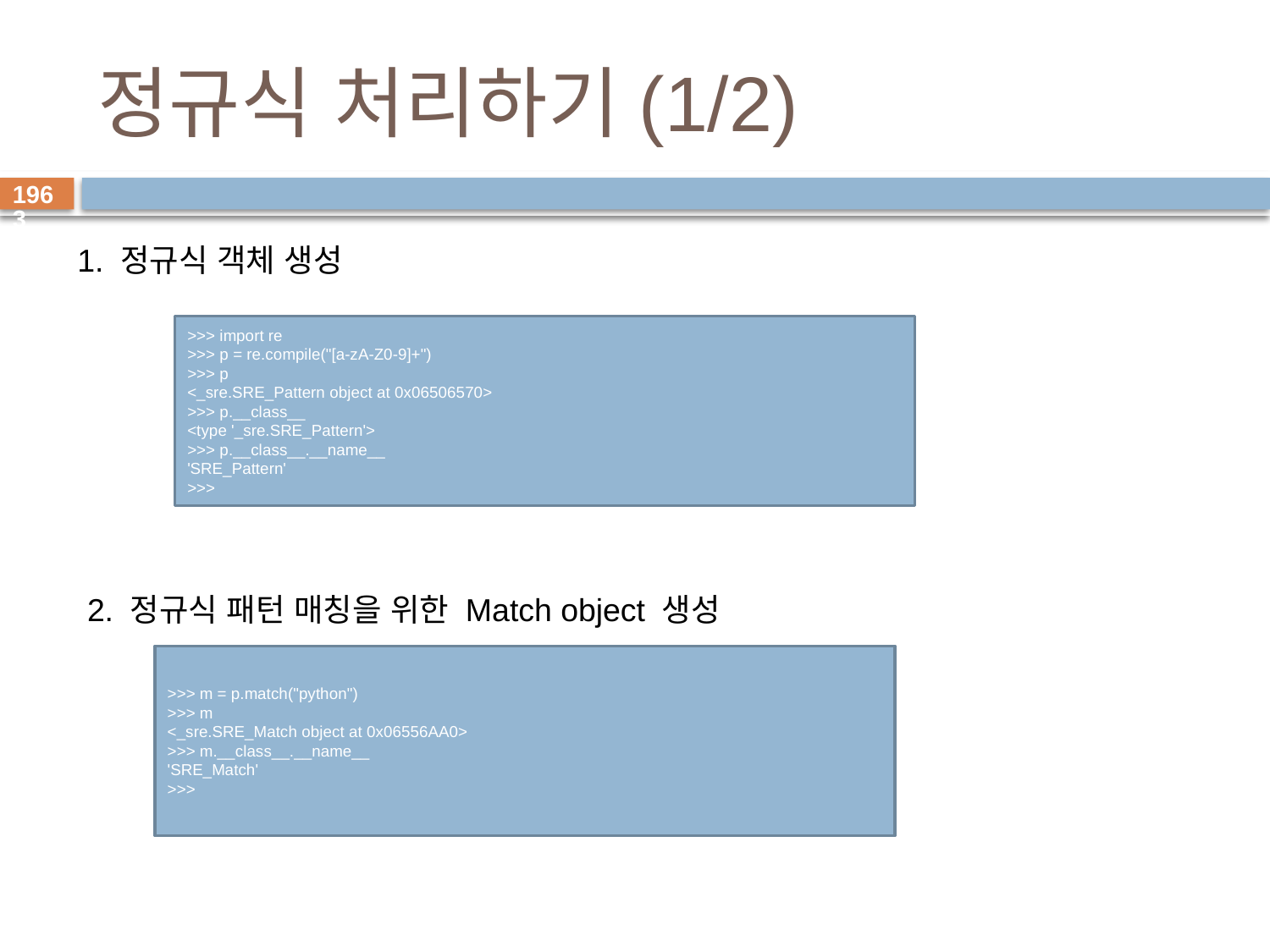

# 정규식 처리하기(1/2)
1963
1. 정규식 객체 생성
>>> import re
>>> p = re.compile("[a-zA-Z0-9]+")
>>> p
<_sre.SRE_Pattern object at 0x06506570>
>>> p.__class__
<type '_sre.SRE_Pattern'>
>>> p.__class__.__name__
'SRE_Pattern'
>>>
2. 정규식 패턴 매칭을 위한 Match object 생성
>>> m = p.match("python")
>>> m
<_sre.SRE_Match object at 0x06556AA0>
>>> m.__class__.__name__
'SRE_Match'
>>>